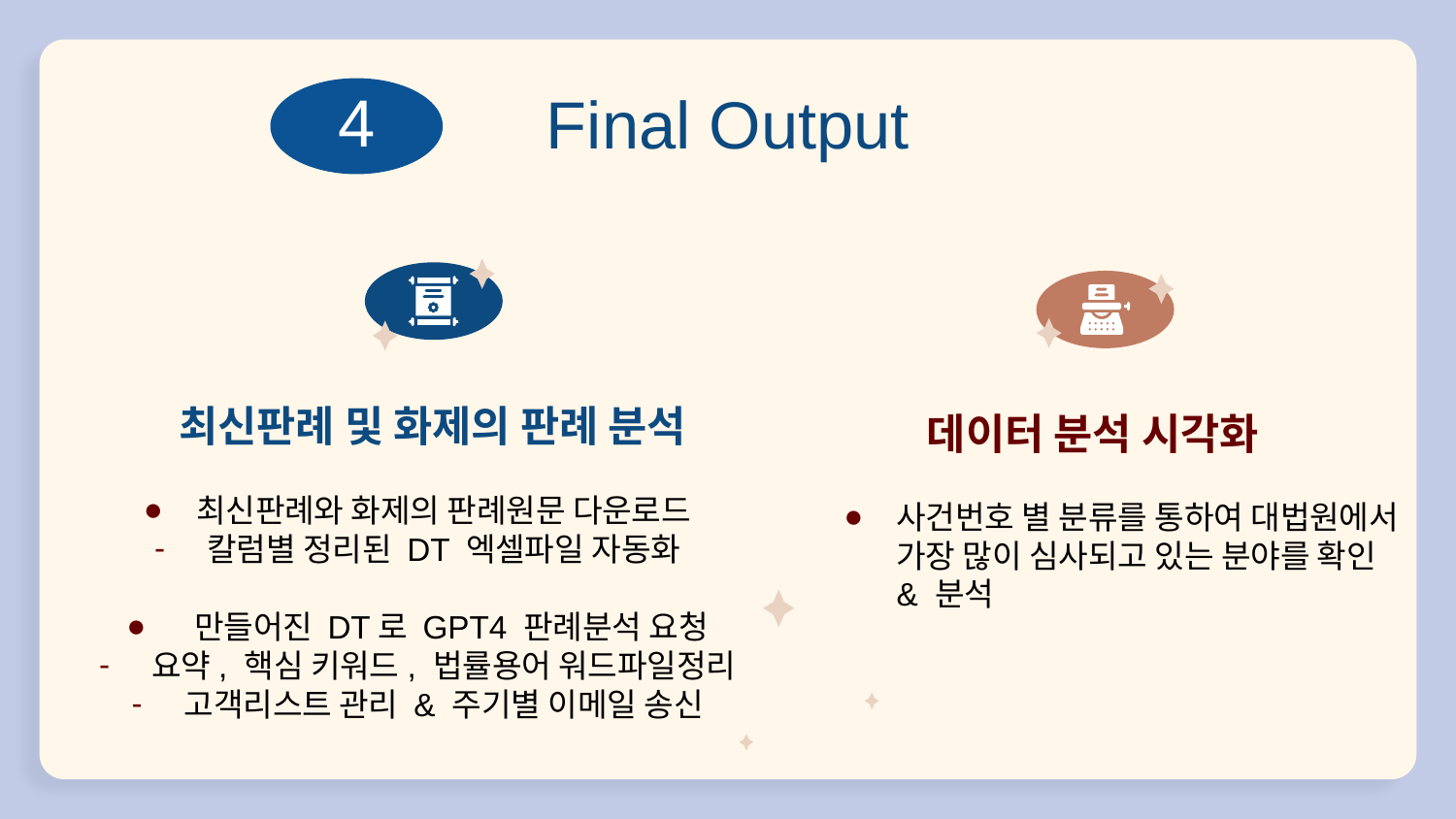

# Final Output

4

최신판례 및 화제의 판례 분석
데이터 분석 시각화
최신판례와 화제의 판례원문 다운로드
칼럼별 정리된 DT 엑셀파일 자동화

 만들어진 DT로 GPT4 판례분석 요청
요약, 핵심 키워드, 법률용어 워드파일정리
고객리스트 관리 & 주기별 이메일 송신

사건번호 별 분류를 통하여 대법원에서 가장 많이 심사되고 있는 분야를 확인 & 분석